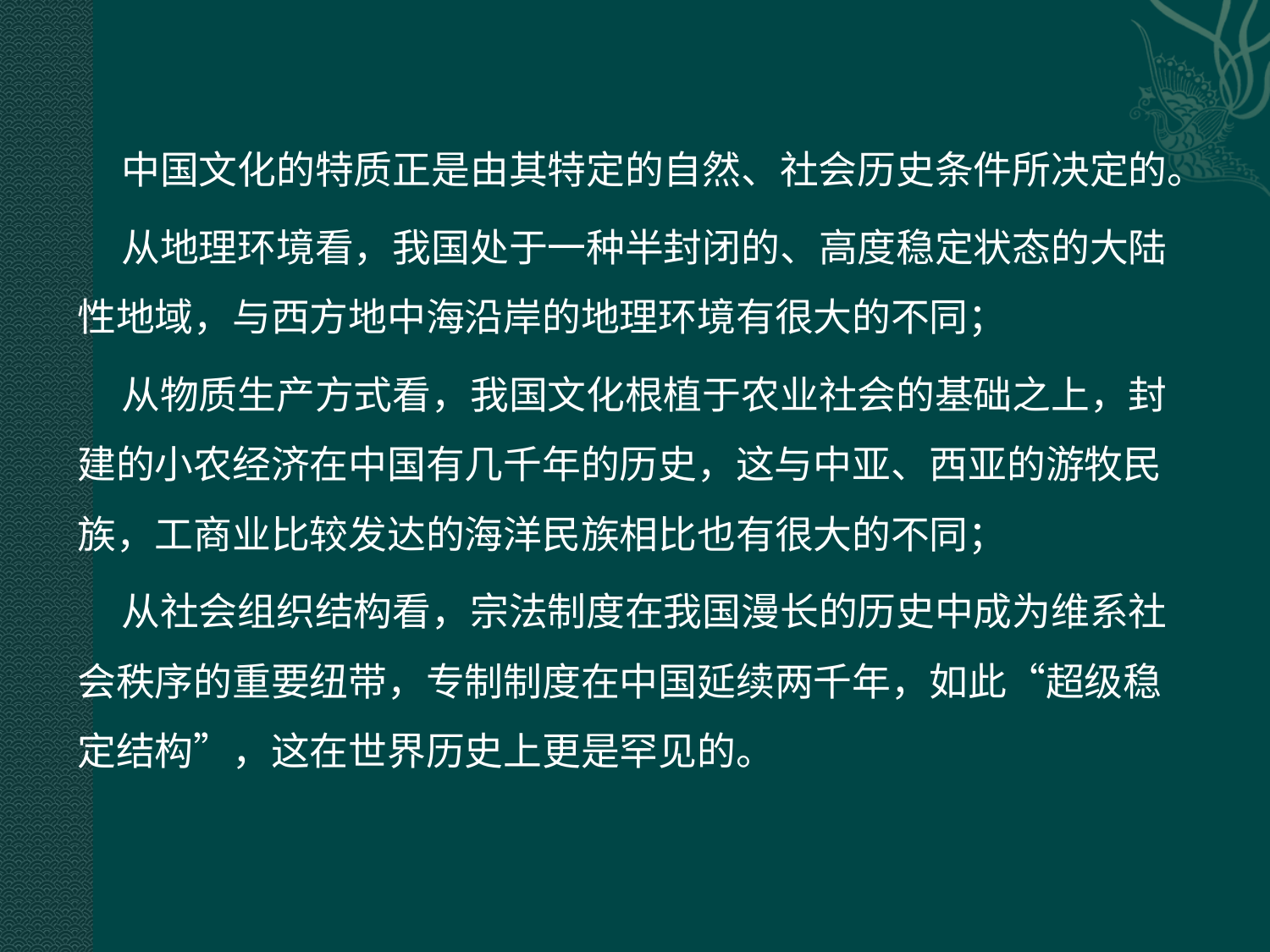

中国文化的特质正是由其特定的自然、社会历史条件所决定的。
    从地理环境看，我国处于一种半封闭的、高度稳定状态的大陆性地域，与西方地中海沿岸的地理环境有很大的不同；
    从物质生产方式看，我国文化根植于农业社会的基础之上，封建的小农经济在中国有几千年的历史，这与中亚、西亚的游牧民族，工商业比较发达的海洋民族相比也有很大的不同；
    从社会组织结构看，宗法制度在我国漫长的历史中成为维系社会秩序的重要纽带，专制制度在中国延续两千年，如此“超级稳定结构”，这在世界历史上更是罕见的。